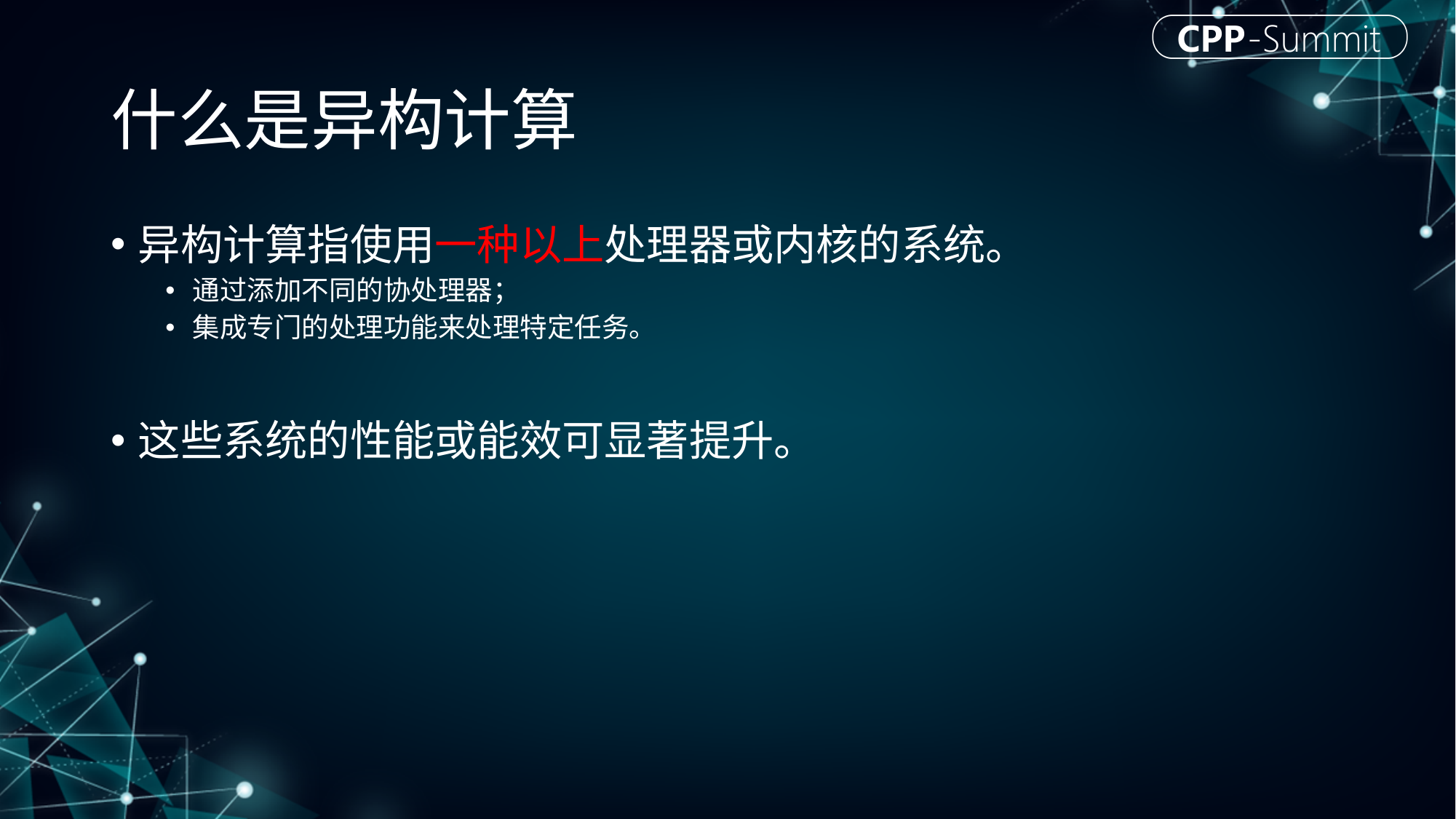

# 什么是异构计算
异构计算指使用一种以上处理器或内核的系统。
通过添加不同的协处理器；
集成专门的处理功能来处理特定任务。

这些系统的性能或能效可显著提升。